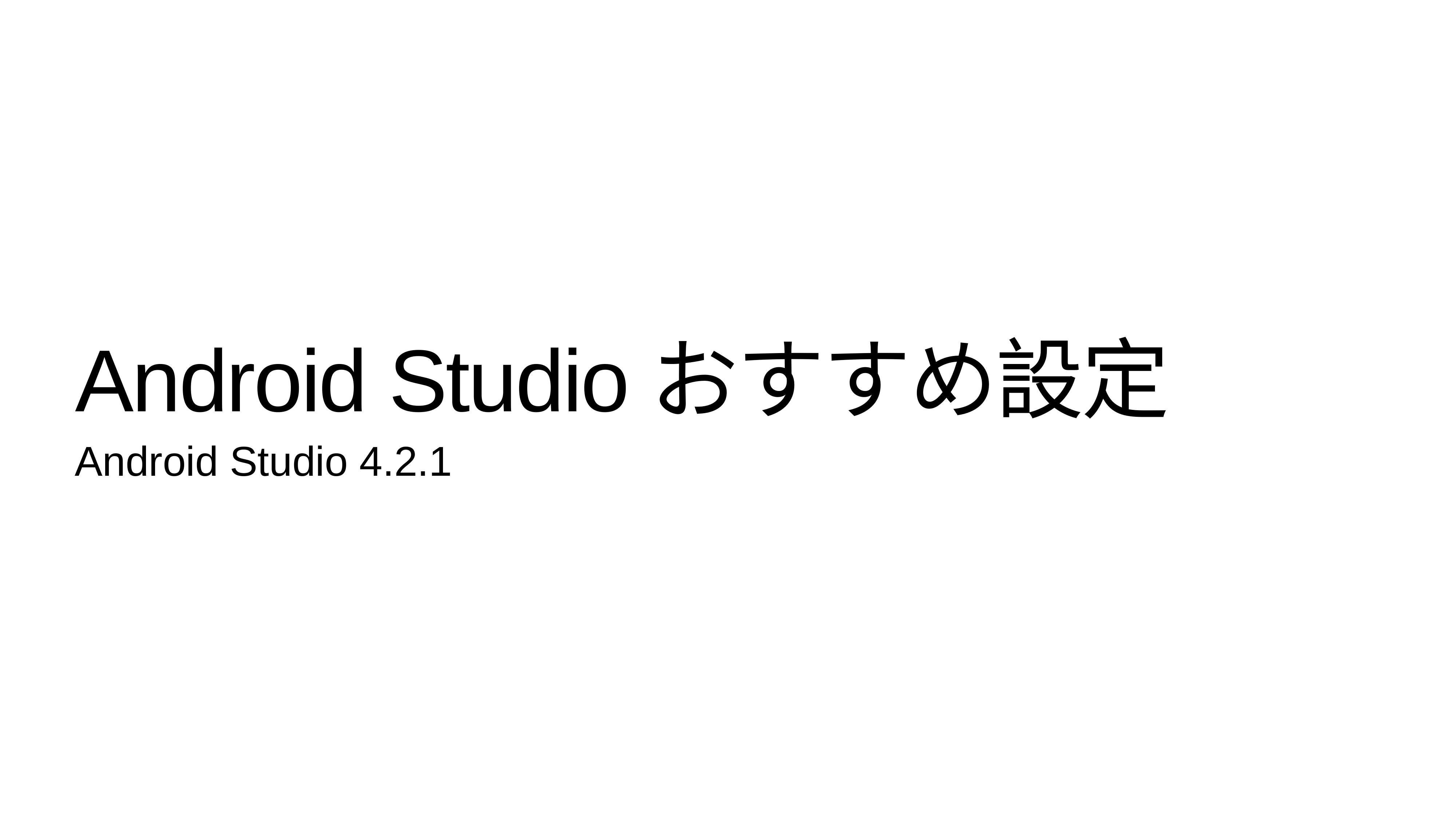

# Android Studioおすすめ設定
Android Studio 4.2.1
1